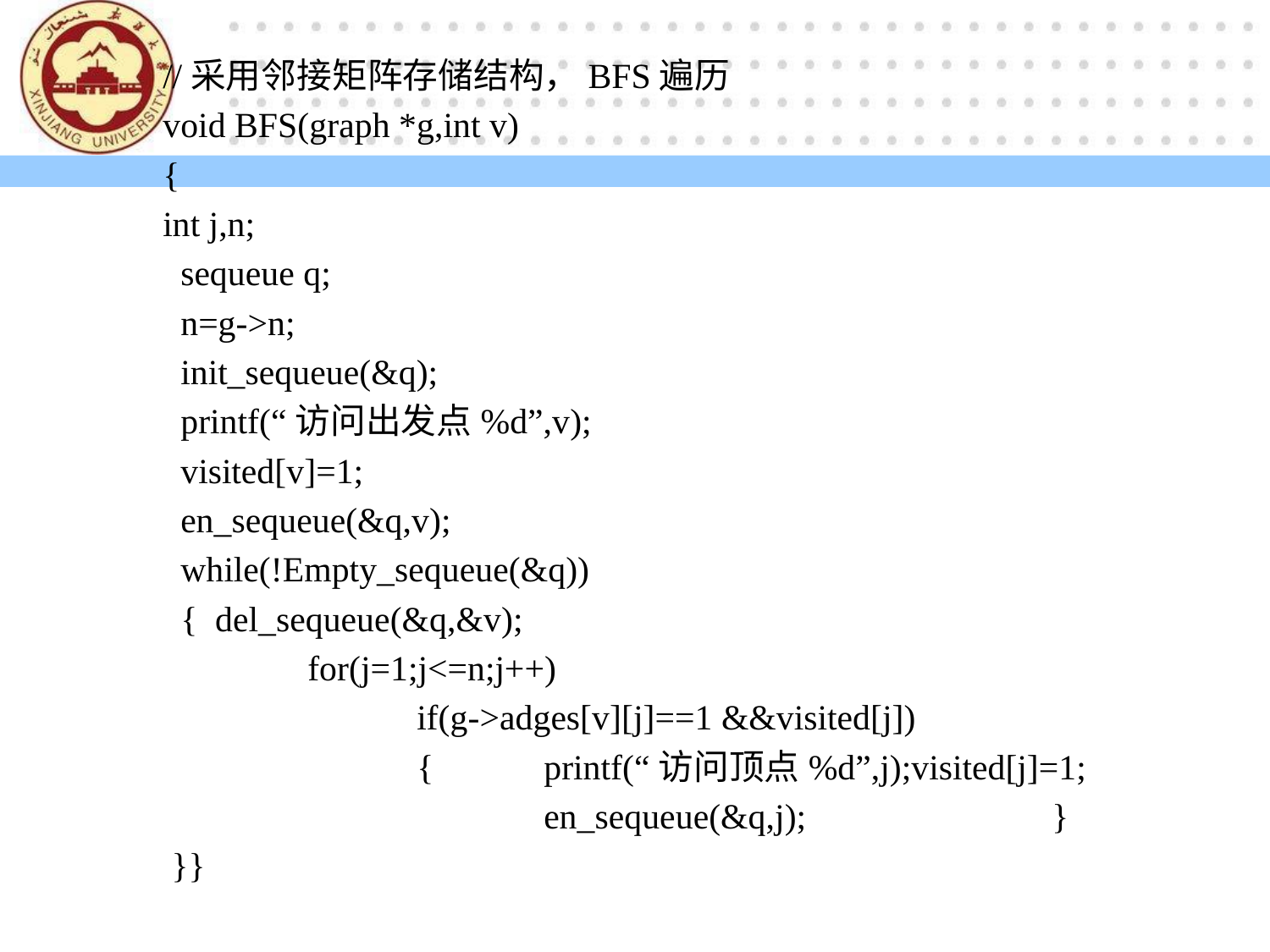

//采用邻接矩阵存储结构，BFS遍历
void BFS(graph *g,int v)
{
int j,n;
  sequeue q;
  n=g->n;
  init_sequeue(&q);
  printf(“访问出发点%d”,v);
  visited[v]=1;
  en_sequeue(&q,v);
  while(!Empty_sequeue(&q))
  {  del_sequeue(&q,&v);
  	  for(j=1;j<=n;j++)
		if(g->adges[v][j]==1 &&visited[j])
		{	printf(“访问顶点%d”,j);visited[j]=1;
			en_sequeue(&q,j);		}
 }}